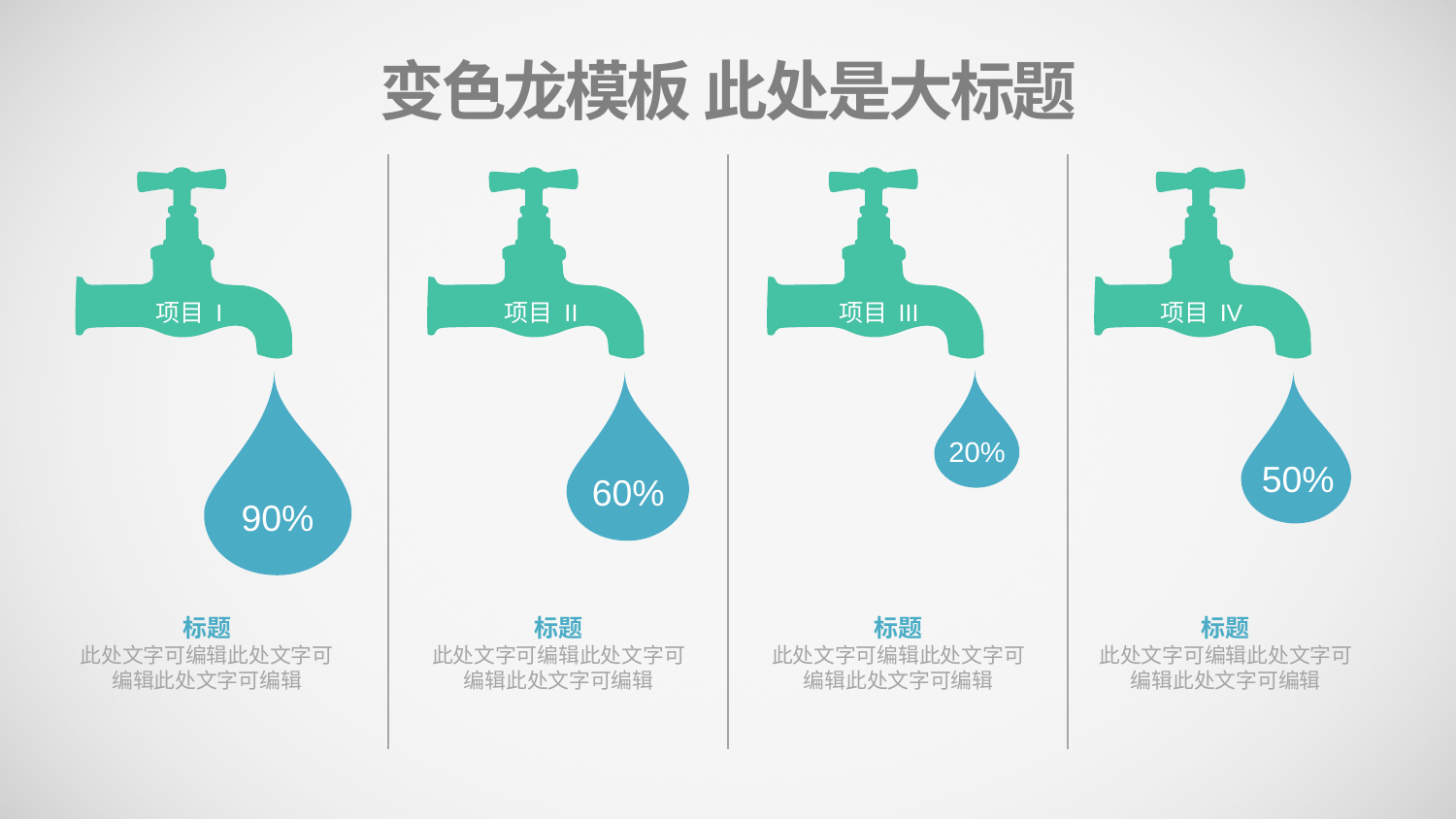

变色龙模板 此处是大标题

项目 I
项目 II
项目 III
项目 IV

20%
50%
60%
90%
标题
此处文字可编辑此处文字可编辑此处文字可编辑
标题
此处文字可编辑此处文字可编辑此处文字可编辑
标题
此处文字可编辑此处文字可编辑此处文字可编辑
标题
此处文字可编辑此处文字可编辑此处文字可编辑